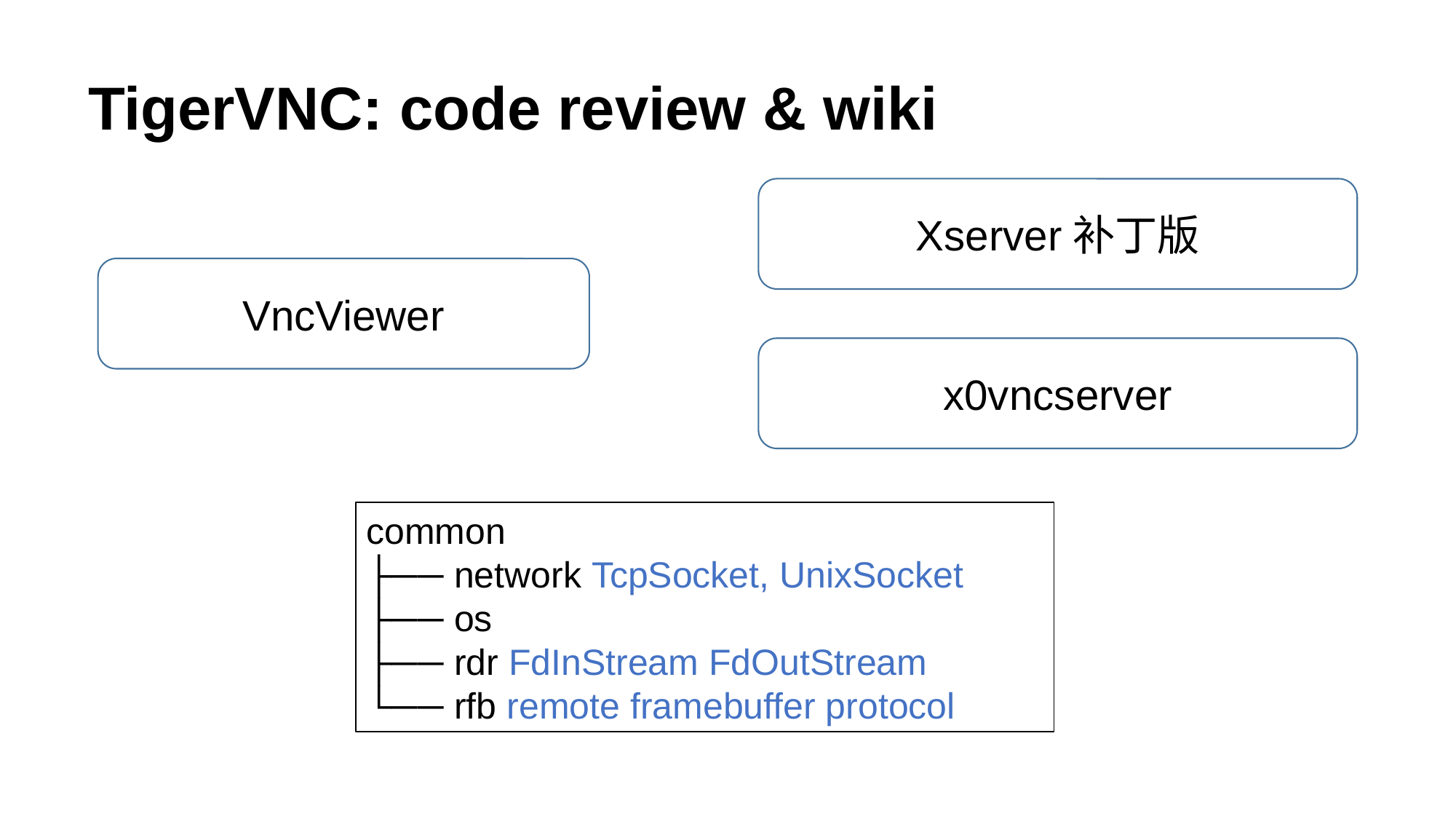

# TigerVNC: code review & wiki
Xserver补丁版
x0vncserver
VncViewer
common
├── network TcpSocket, UnixSocket
├── os
├── rdr FdInStream FdOutStream
└── rfb remote framebuffer protocol